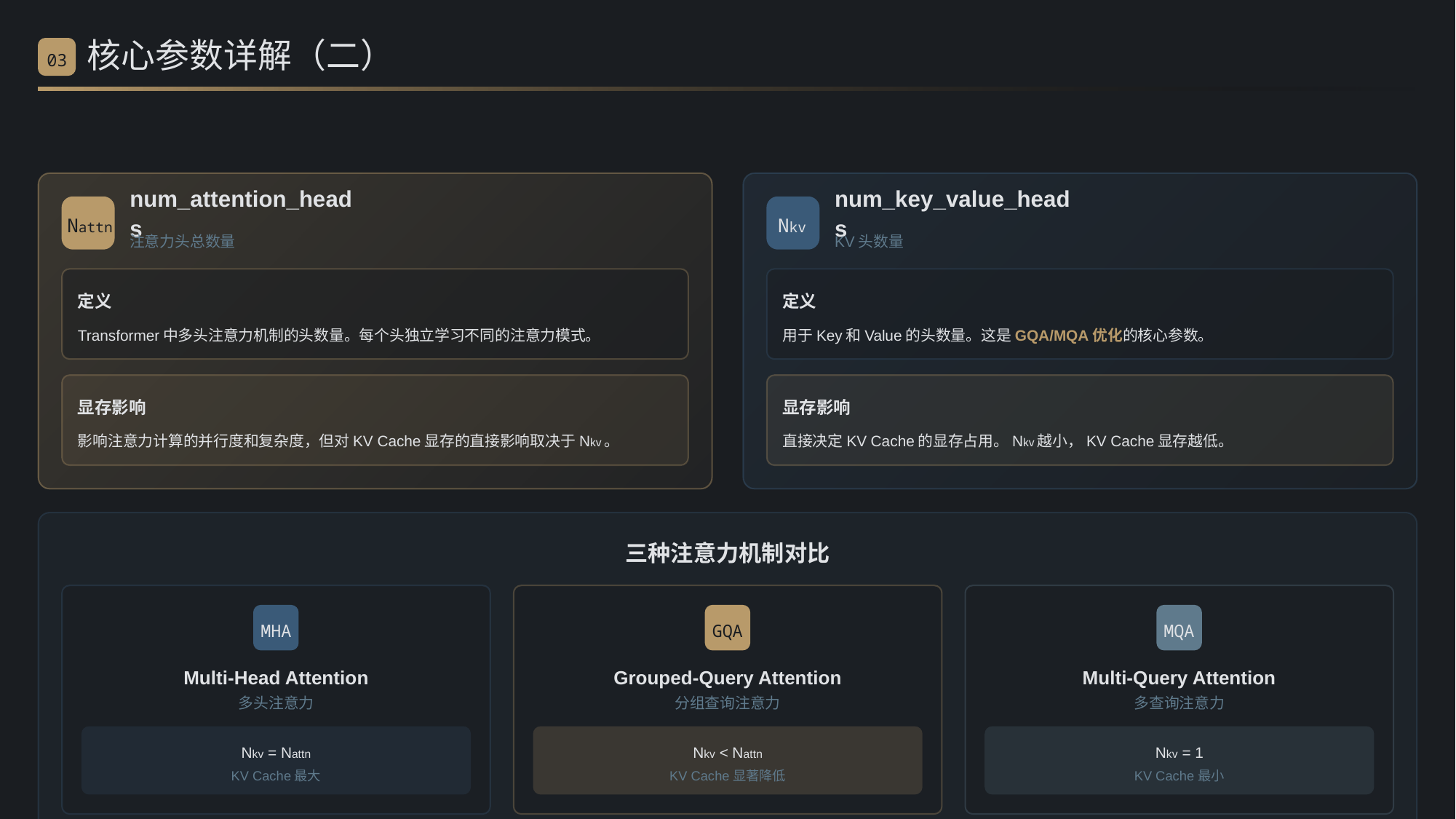

核心参数详解（二）
03

num_attention_heads

num_key_value_heads
Nattn
Nkv
注意力头总数量
KV头数量

定义
定义
Transformer中多头注意力机制的头数量。每个头独立学习不同的注意力模式。
用于Key和Value的头数量。这是GQA/MQA优化的核心参数。

显存影响
显存影响
影响注意力计算的并行度和复杂度，但对KV Cache显存的直接影响取决于Nkv。
直接决定KV Cache的显存占用。Nkv越小，KV Cache显存越低。

三种注意力机制对比

MHA
GQA
MQA
Multi-Head Attention
Grouped-Query Attention
Multi-Query Attention
多头注意力
分组查询注意力
多查询注意力

Nkv = Nattn
Nkv < Nattn
Nkv = 1
KV Cache最大
KV Cache显著降低
KV Cache最小